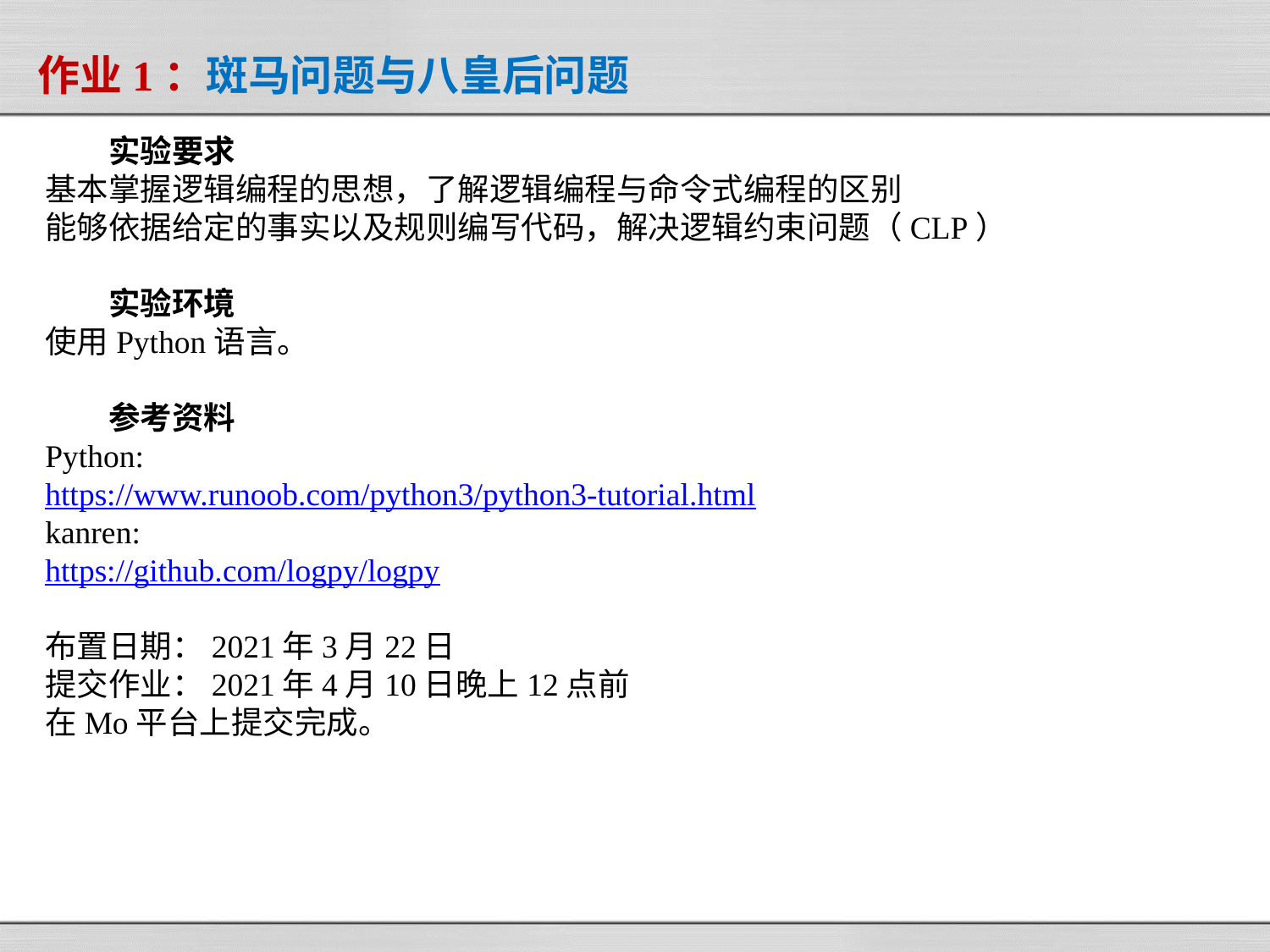

作业1：斑马问题与八皇后问题
实验要求
基本掌握逻辑编程的思想，了解逻辑编程与命令式编程的区别
能够依据给定的事实以及规则编写代码，解决逻辑约束问题（CLP）

实验环境
使用Python语言。

参考资料
Python:
https://www.runoob.com/python3/python3-tutorial.html
kanren:
https://github.com/logpy/logpy

布置日期：2021年3月22日
提交作业：2021年4月10日晚上12点前
在Mo平台上提交完成。